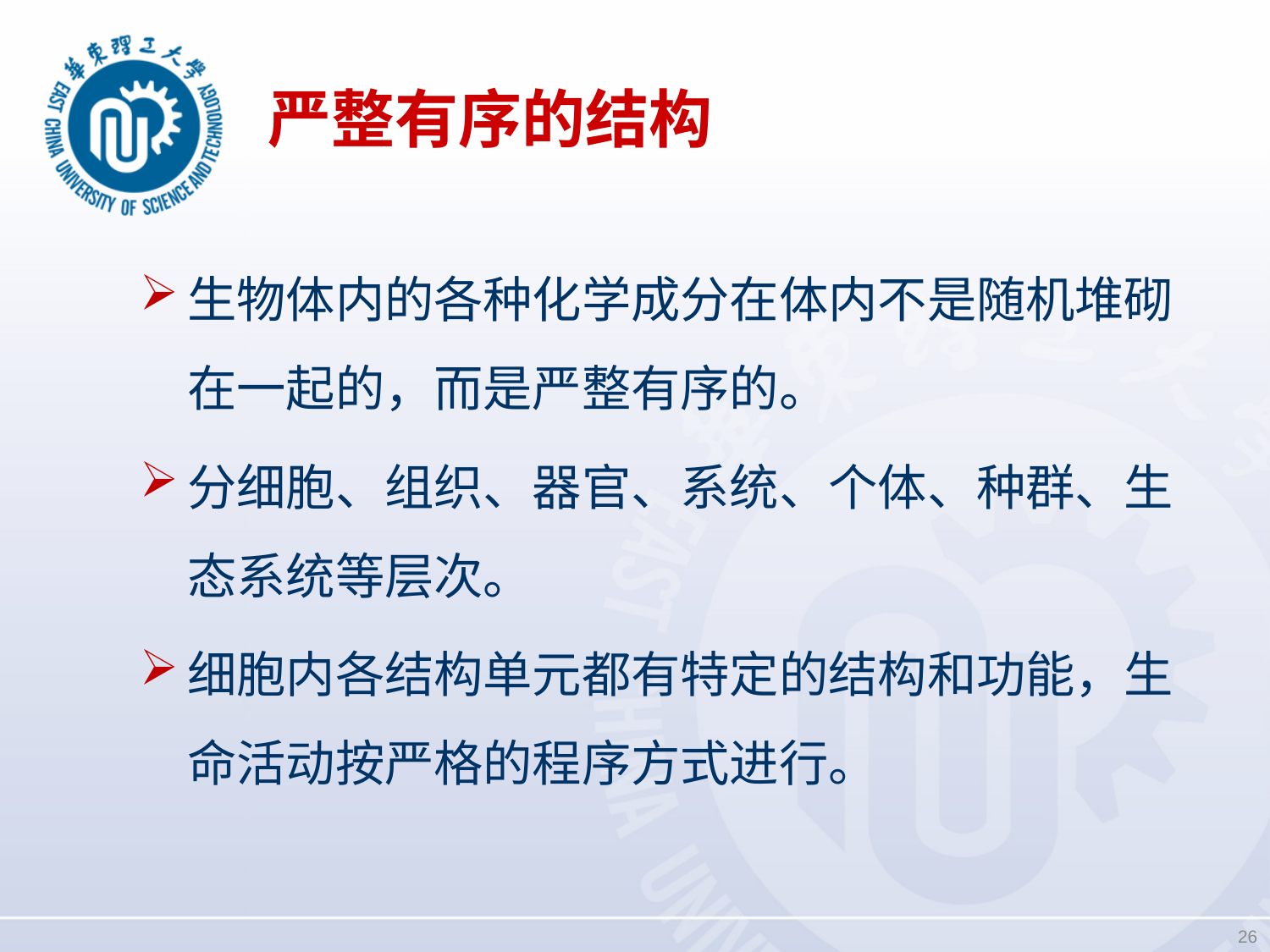

# 严整有序的结构
生物体内的各种化学成分在体内不是随机堆砌在一起的，而是严整有序的。
分细胞、组织、器官、系统、个体、种群、生态系统等层次。
细胞内各结构单元都有特定的结构和功能，生命活动按严格的程序方式进行。

26